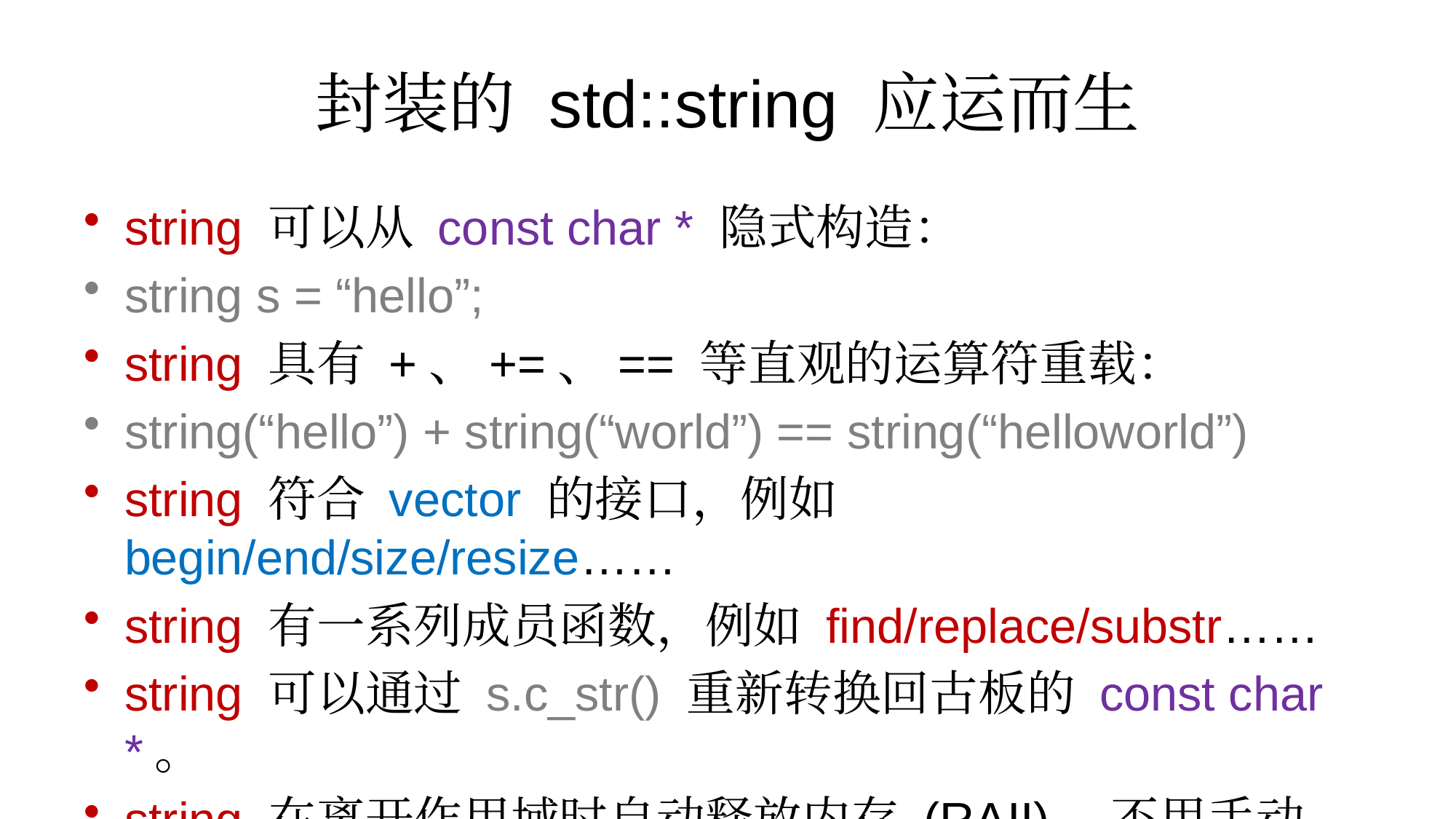

# 封装的 std::string 应运而生
string 可以从 const char * 隐式构造：
string s = “hello”;
string 具有 +、+=、== 等直观的运算符重载：
string(“hello”) + string(“world”) == string(“helloworld”)
string 符合 vector 的接口，例如 begin/end/size/resize……
string 有一系列成员函数，例如 find/replace/substr……
string 可以通过 s.c_str() 重新转换回古板的 const char *。
string 在离开作用域时自动释放内存 (RAII)，不用手动 free。